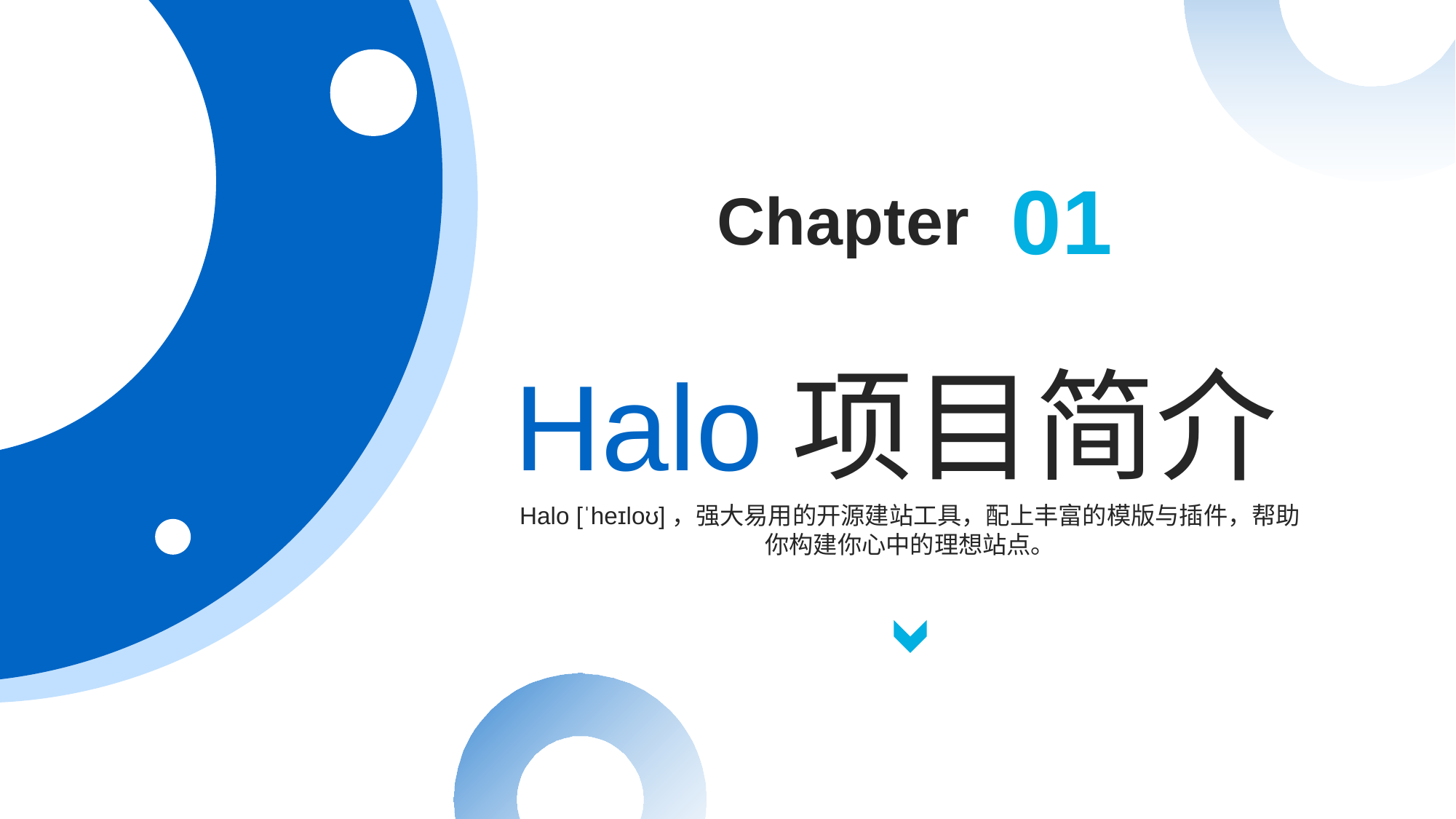

01
Chapter
Halo项目简介
Halo [ˈheɪloʊ]，强大易用的开源建站工具，配上丰富的模版与插件，帮助你构建你心中的理想站点。